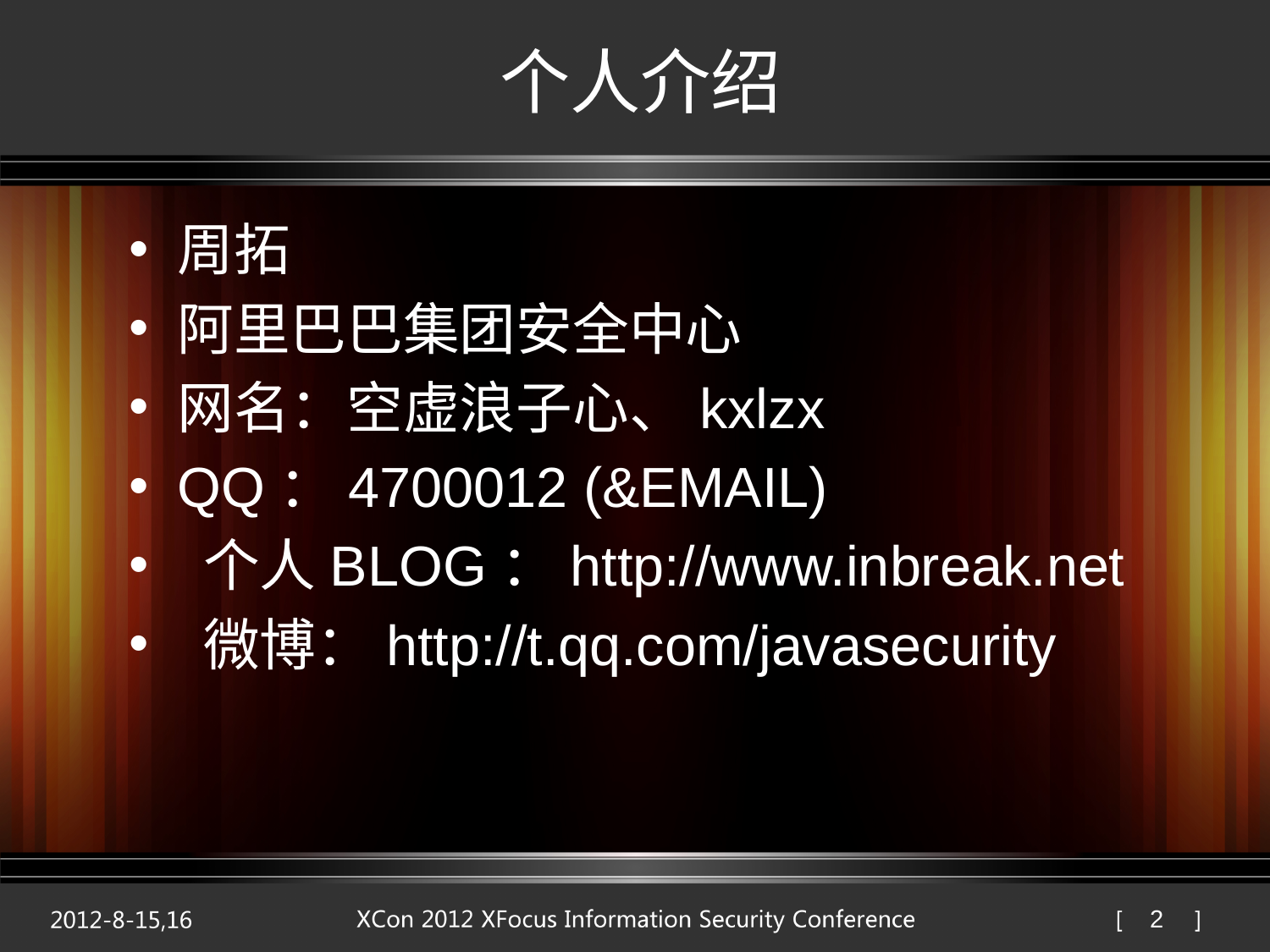

# 个人介绍
周拓
阿里巴巴集团安全中心
网名：空虚浪子心、kxlzx
QQ：4700012 (&EMAIL)
 个人BLOG：http://www.inbreak.net
 微博：http://t.qq.com/javasecurity
2